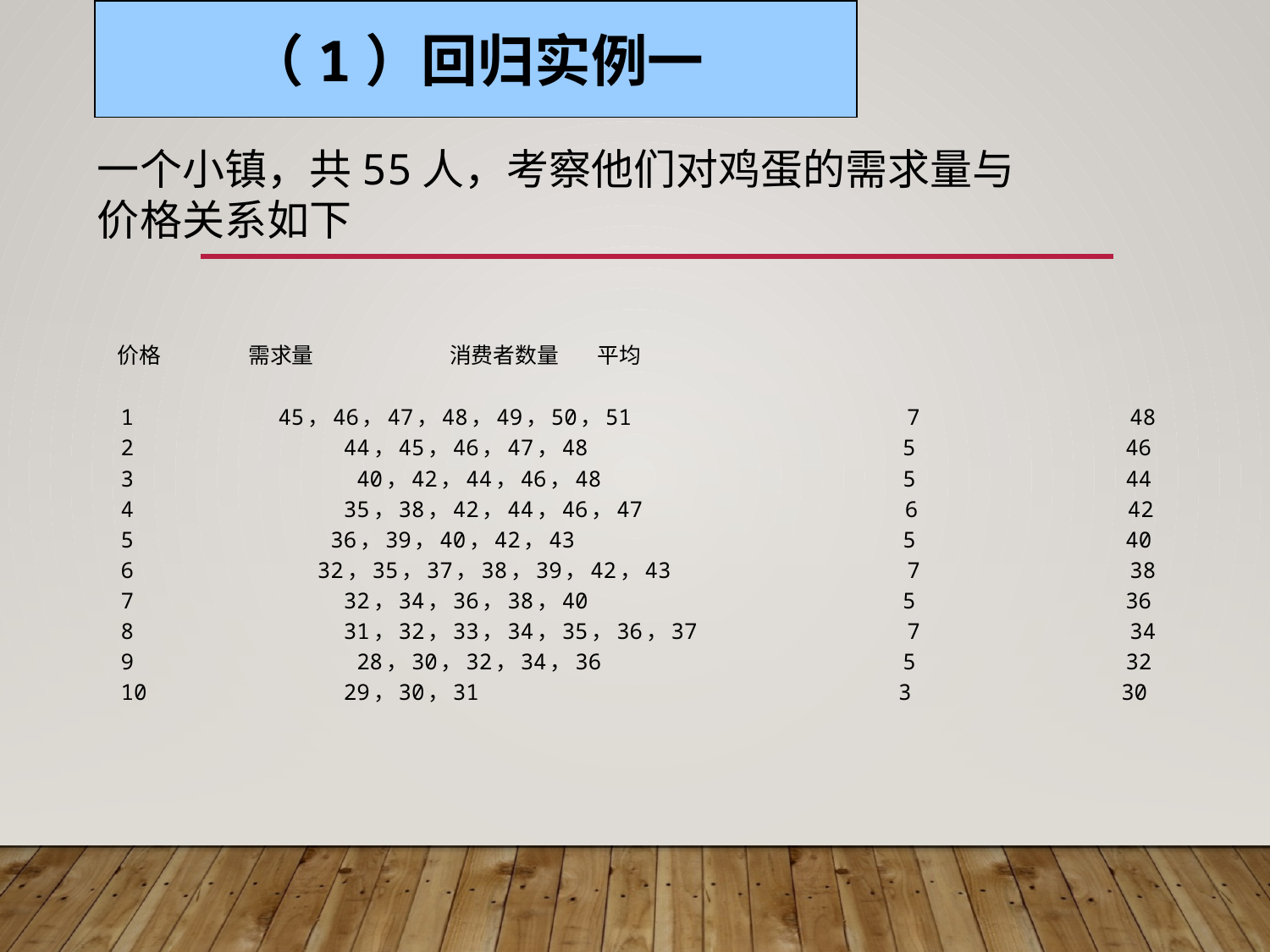

（1）回归实例一
一个小镇，共55人，考察他们对鸡蛋的需求量与价格关系如下

 价格                  需求量                            消费者数量        平均

 1           45，46，47，48，49，50，51                     7                48
 2                44，45，46，47，48                        5                46
 3                 40，42，44，46，48                       5                44
 4                35，38，42，44，46，47                    6                42
 5               36，39，40，42，43                         5                40
 6              32，35，37，38，39，42，43                  7                38
 7                32，34，36，38，40                        5                36
 8                31，32，33，34，35，36，37                7                34
 9                 28，30，32，34，36                       5                32
 10               29，30，31                                3                30